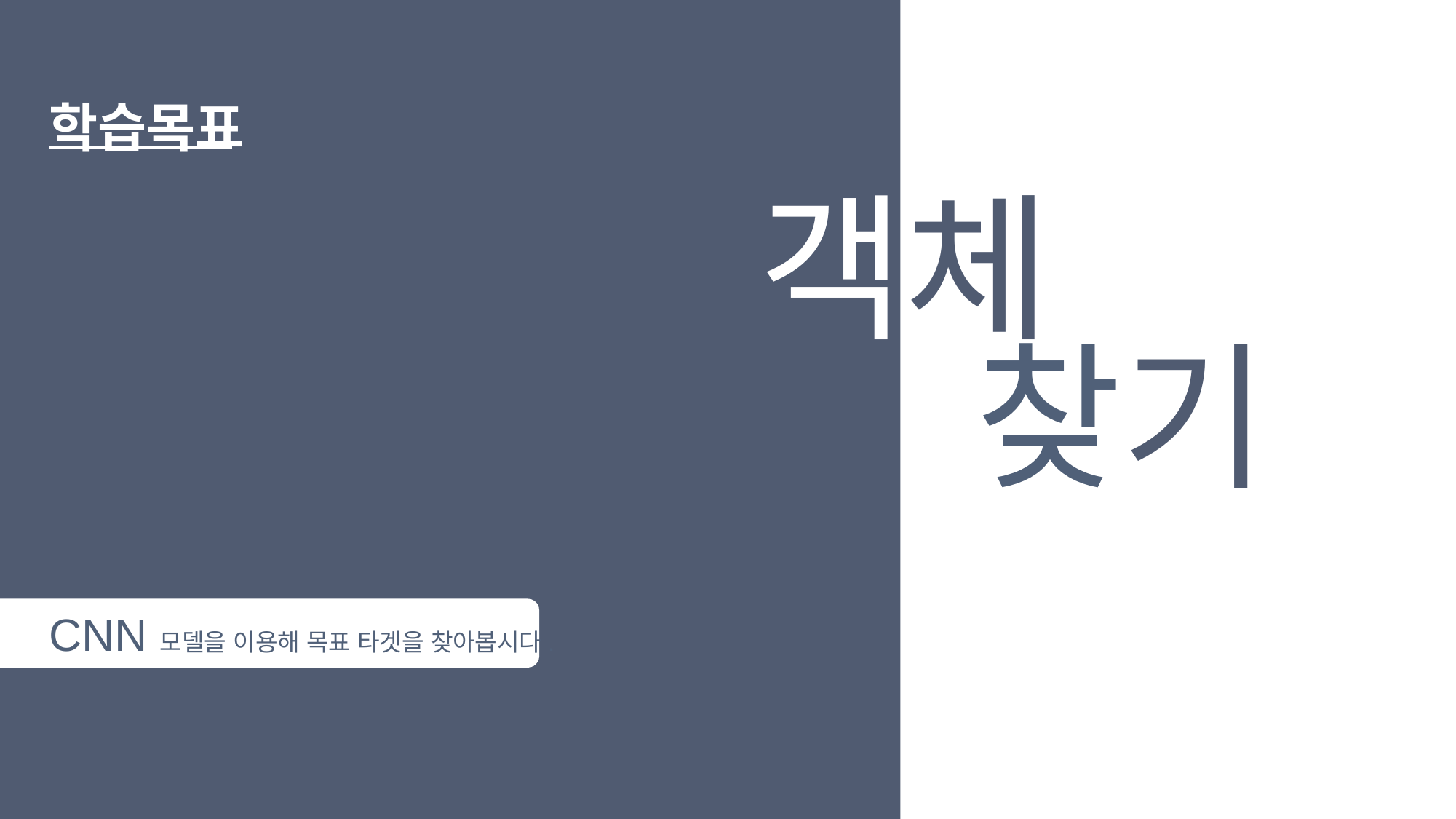

학습목표
객체
    찾기

CNN 모델을 이용해 목표 타겟을 찾아봅시다.